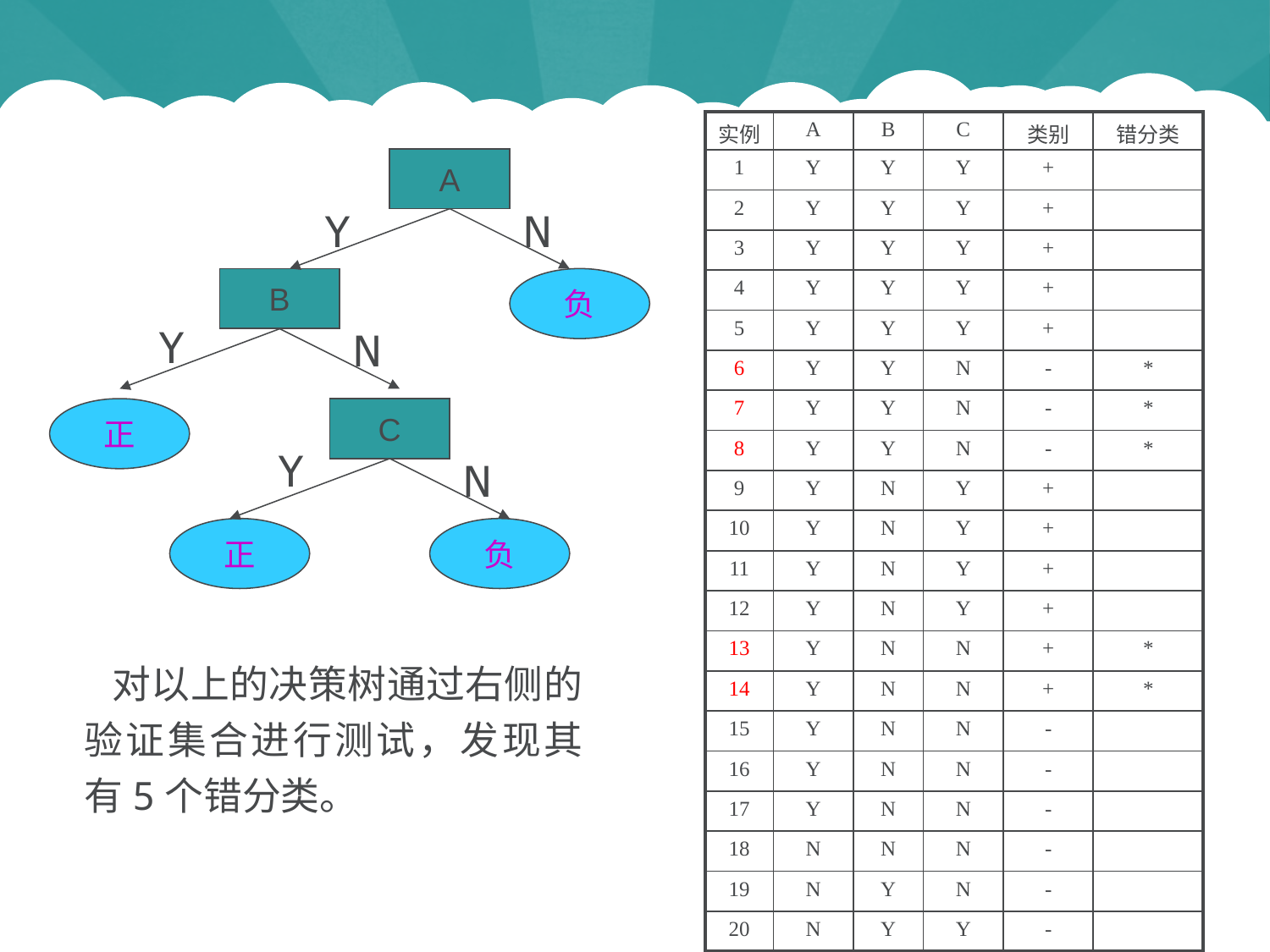

| 实例 | A | B | C | 类别 | 错分类 |
| --- | --- | --- | --- | --- | --- |
| 1 | Y | Y | Y | + |  |
| 2 | Y | Y | Y | + |  |
| 3 | Y | Y | Y | + |  |
| 4 | Y | Y | Y | + |  |
| 5 | Y | Y | Y | + |  |
| 6 | Y | Y | N | - | \* |
| 7 | Y | Y | N | - | \* |
| 8 | Y | Y | N | - | \* |
| 9 | Y | N | Y | + |  |
| 10 | Y | N | Y | + |  |
| 11 | Y | N | Y | + |  |
| 12 | Y | N | Y | + |  |
| 13 | Y | N | N | + | \* |
| 14 | Y | N | N | + | \* |
| 15 | Y | N | N | - |  |
| 16 | Y | N | N | - |  |
| 17 | Y | N | N | - |  |
| 18 | N | N | N | - |  |
| 19 | N | Y | N | - |  |
| 20 | N | Y | Y | - |  |
A
Y
N

B
负
Y
N

正
C
Y
N

正
负
  对以上的决策树通过右侧的验证集合进行测试，发现其有5个错分类。